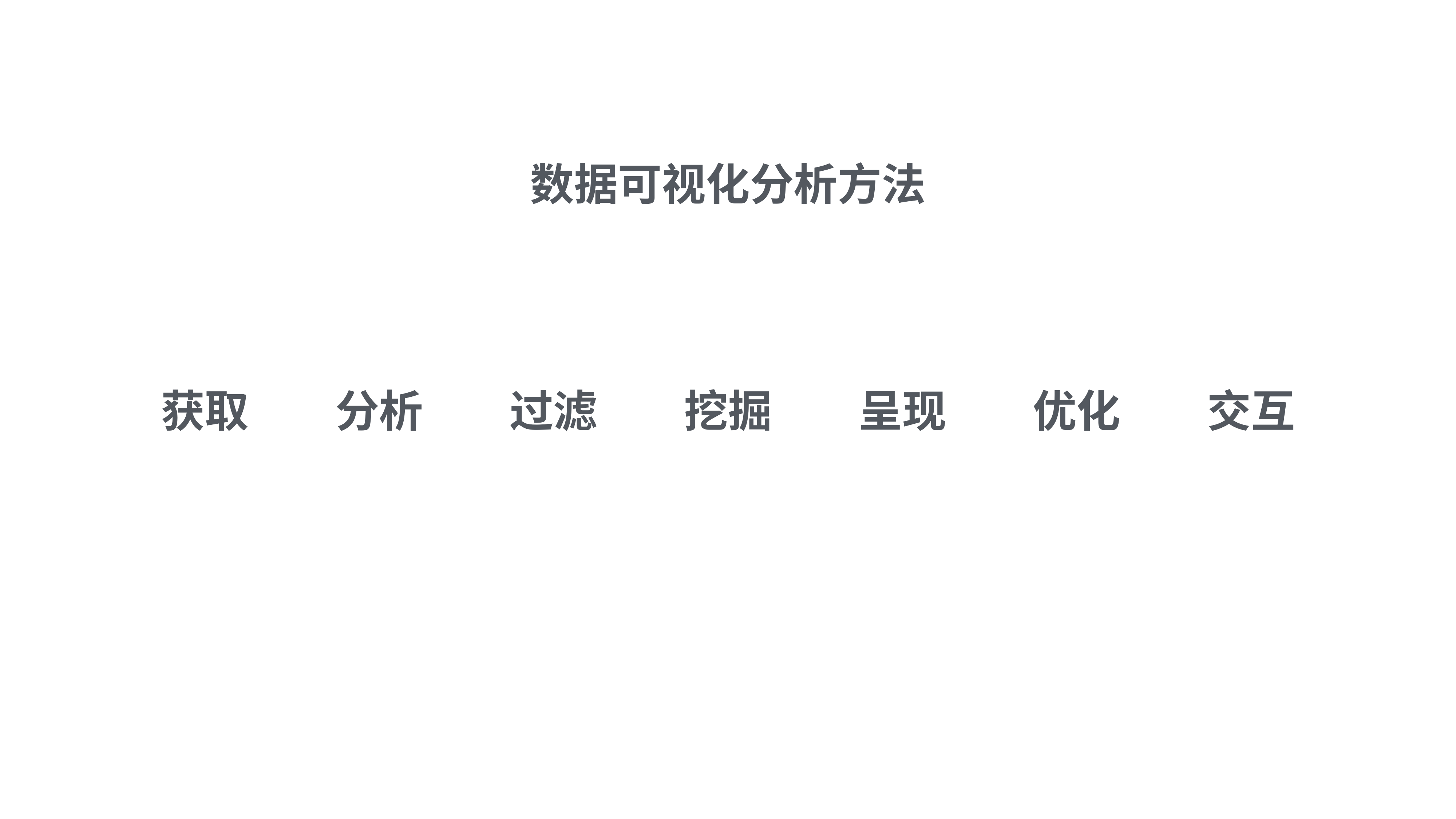

数据可视化分析方法
获取
分析
过滤
挖掘
呈现
优化
交互